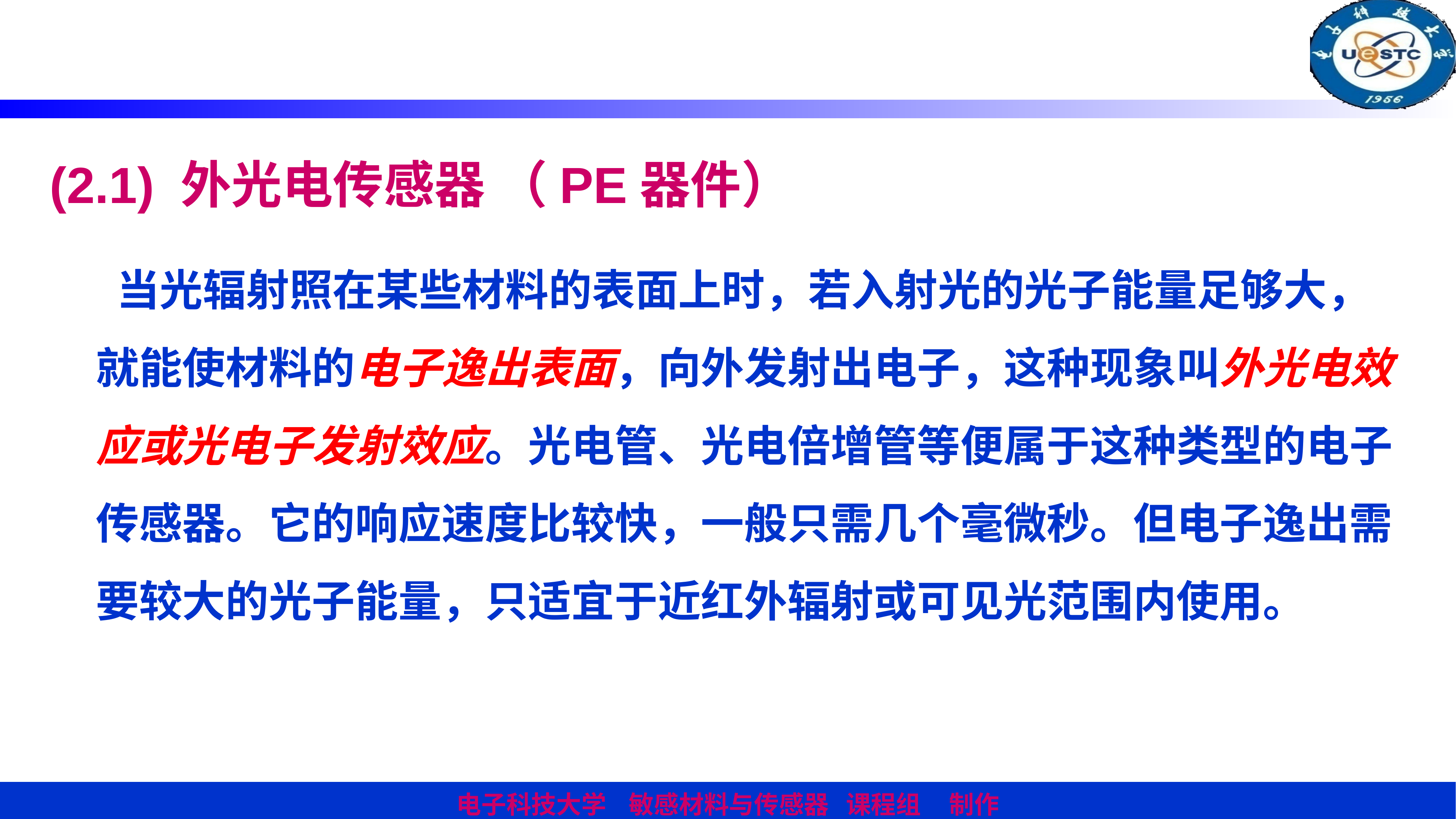

(2.1) 外光电传感器 （PE器件）
      当光辐射照在某些材料的表面上时，若入射光的光子能量足够大，就能使材料的电子逸出表面，向外发射出电子，这种现象叫外光电效应或光电子发射效应。光电管、光电倍增管等便属于这种类型的电子传感器。它的响应速度比较快，一般只需几个毫微秒。但电子逸出需要较大的光子能量，只适宜于近红外辐射或可见光范围内使用。